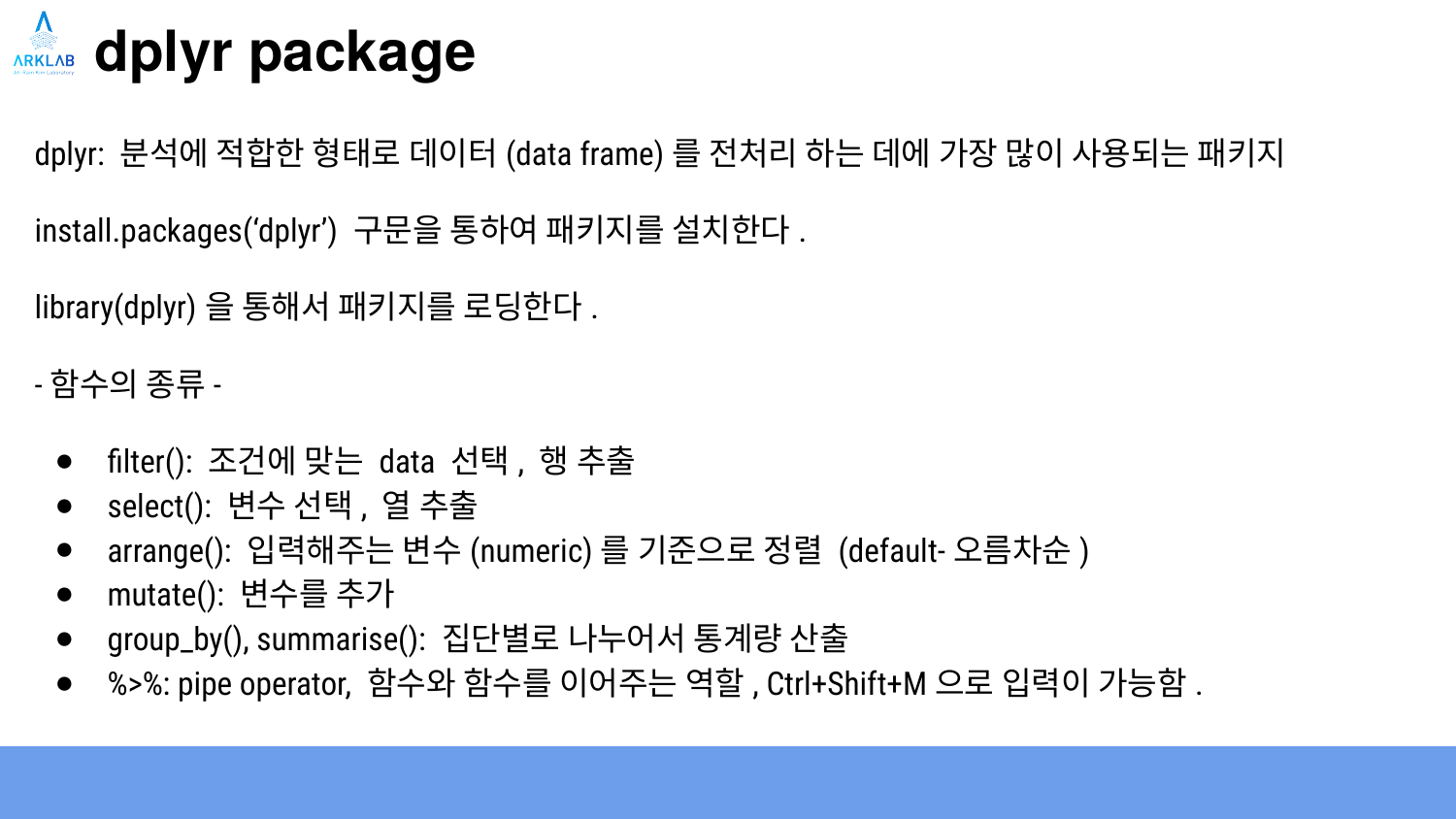

# dplyr package
dplyr: 분석에 적합한 형태로 데이터(data frame)를 전처리 하는 데에 가장 많이 사용되는 패키지
install.packages(‘dplyr’) 구문을 통하여 패키지를 설치한다.
library(dplyr)을 통해서 패키지를 로딩한다.
-함수의 종류-
filter(): 조건에 맞는 data 선택, 행 추출
select(): 변수 선택, 열 추출
arrange(): 입력해주는 변수(numeric)를 기준으로 정렬 (default-오름차순)
mutate(): 변수를 추가
group_by(), summarise(): 집단별로 나누어서 통계량 산출
%>%: pipe operator, 함수와 함수를 이어주는 역할, Ctrl+Shift+M으로 입력이 가능함.